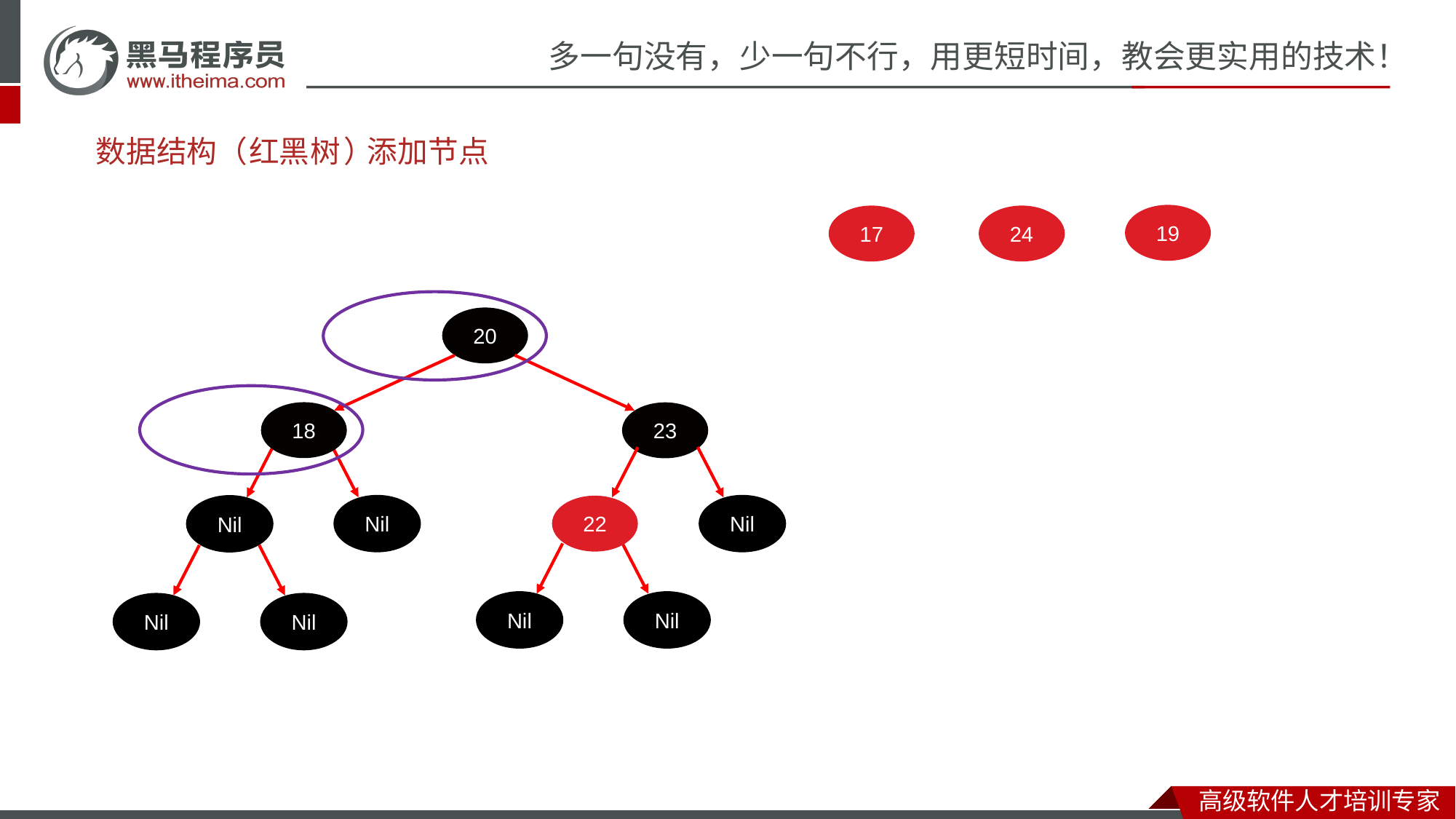

# 数据结构（
红黑
树
）
添加节点
19
17
24

20

18
23
Nil
22
Nil
Nil
Nil
Nil
Nil
Nil